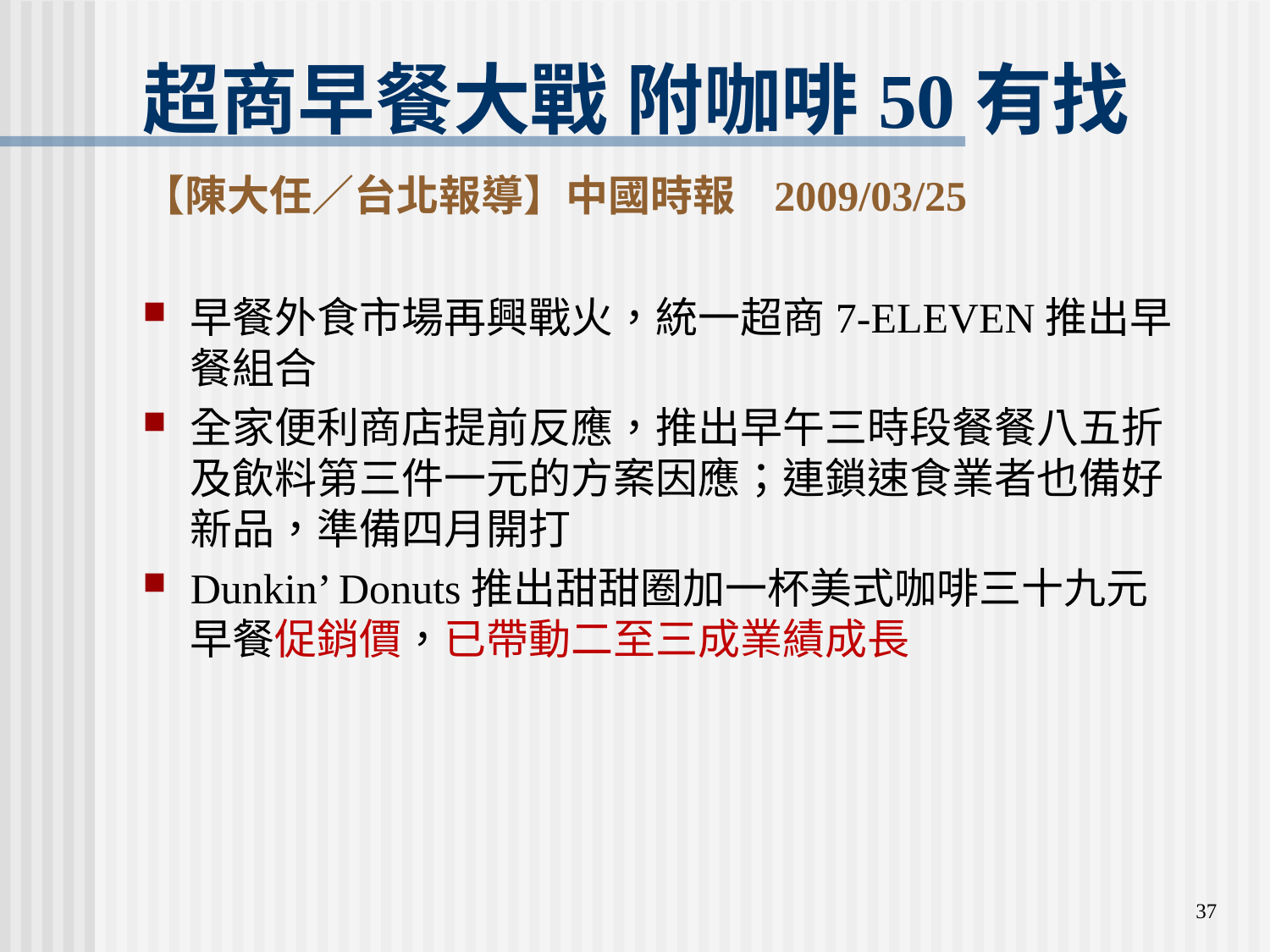

# 超商早餐大戰 附咖啡50有找 【陳大任／台北報導】中國時報   2009/03/25
早餐外食市場再興戰火，統一超商7-ELEVEN推出早餐組合
全家便利商店提前反應，推出早午三時段餐餐八五折及飲料第三件一元的方案因應；連鎖速食業者也備好新品，準備四月開打
Dunkin’ Donuts推出甜甜圈加一杯美式咖啡三十九元早餐促銷價，已帶動二至三成業績成長

37